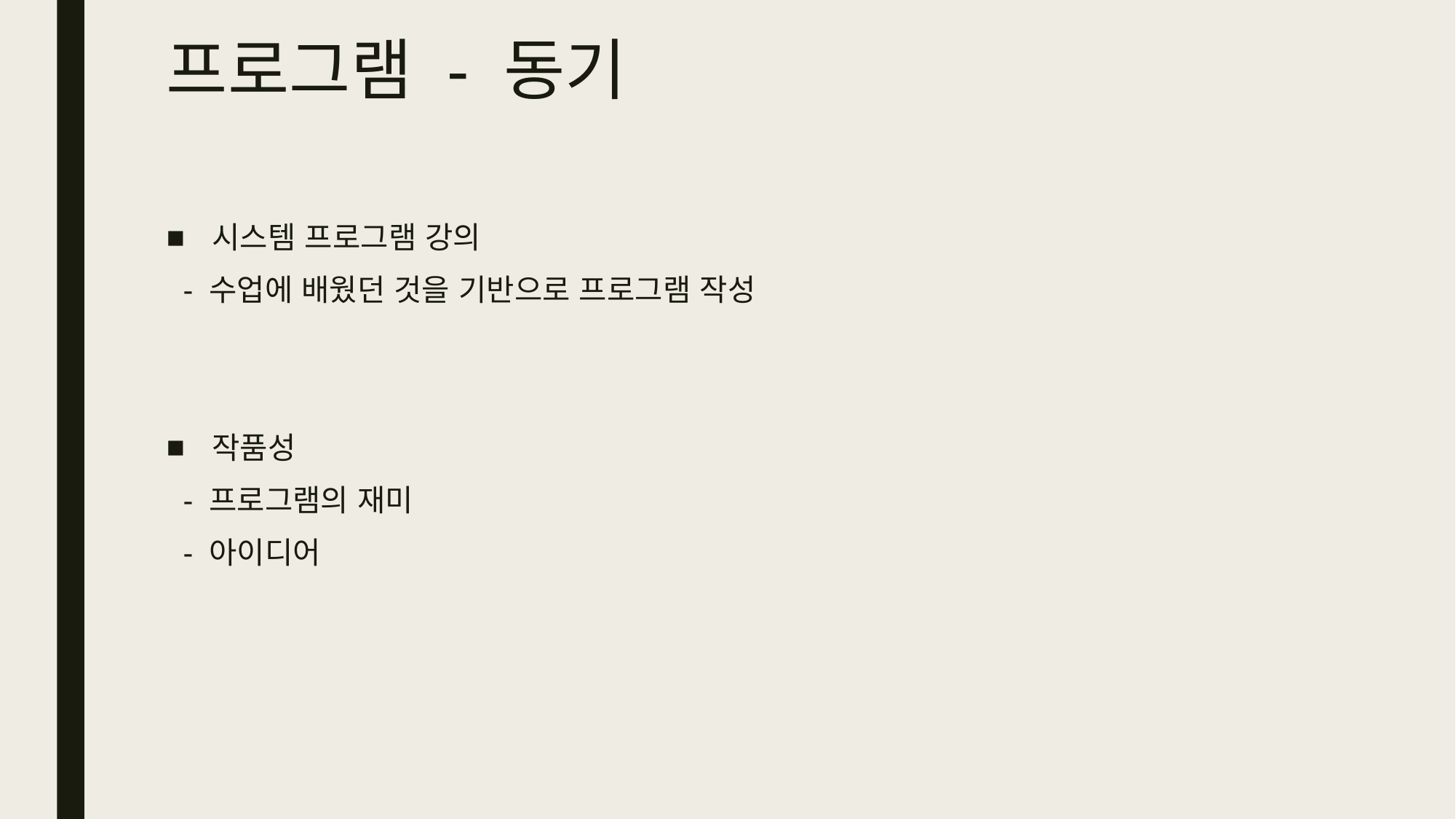

# 프로그램 - 동기

시스템 프로그램 강의
  - 수업에 배웠던 것을 기반으로 프로그램 작성

작품성
  - 프로그램의 재미
  - 아이디어